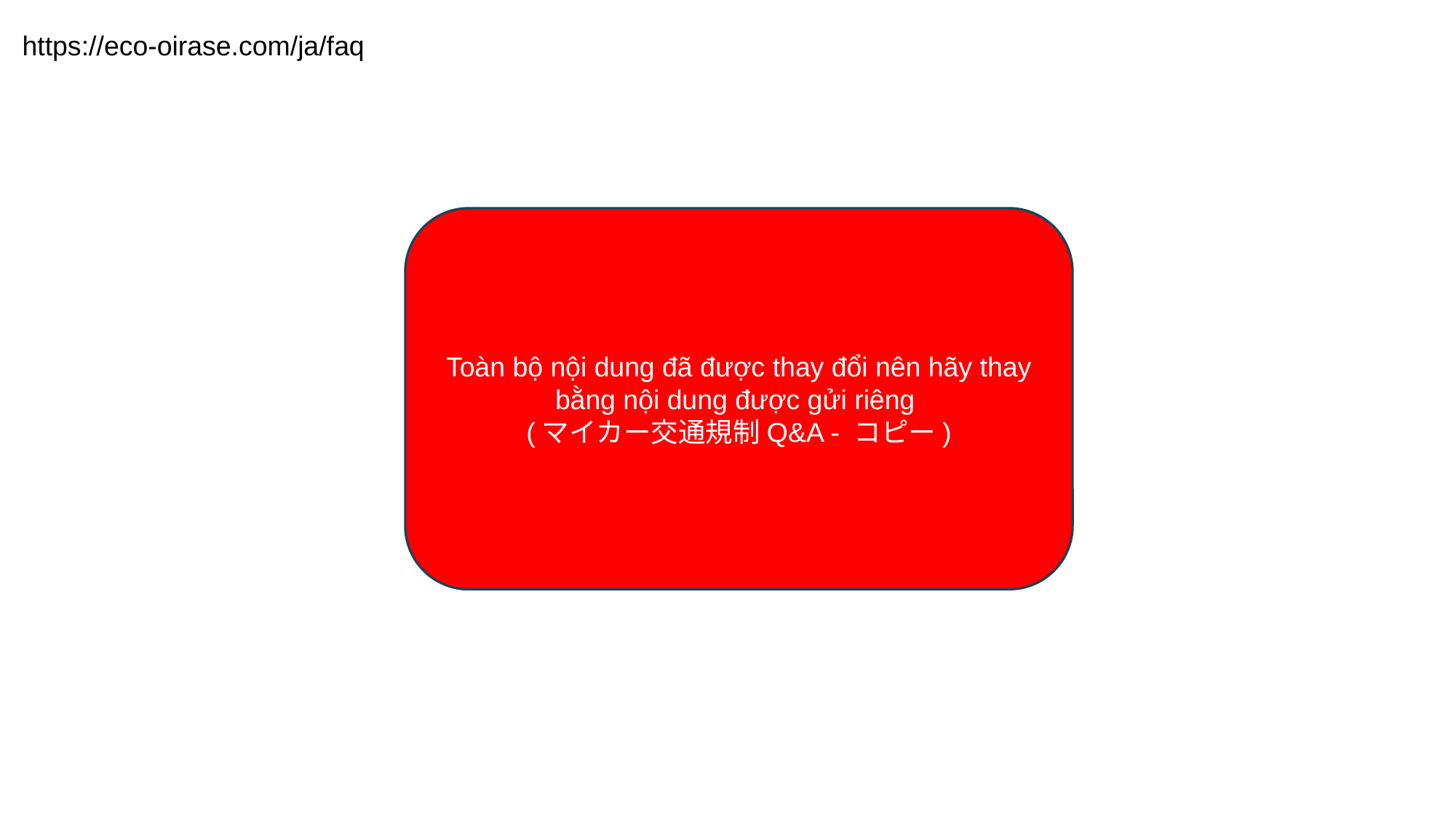

https://eco-oirase.com/ja/faq
Toàn bộ nội dung đã được thay đổi nên hãy thay bằng nội dung được gửi riêng
(マイカー交通規制Q&A - コピー)